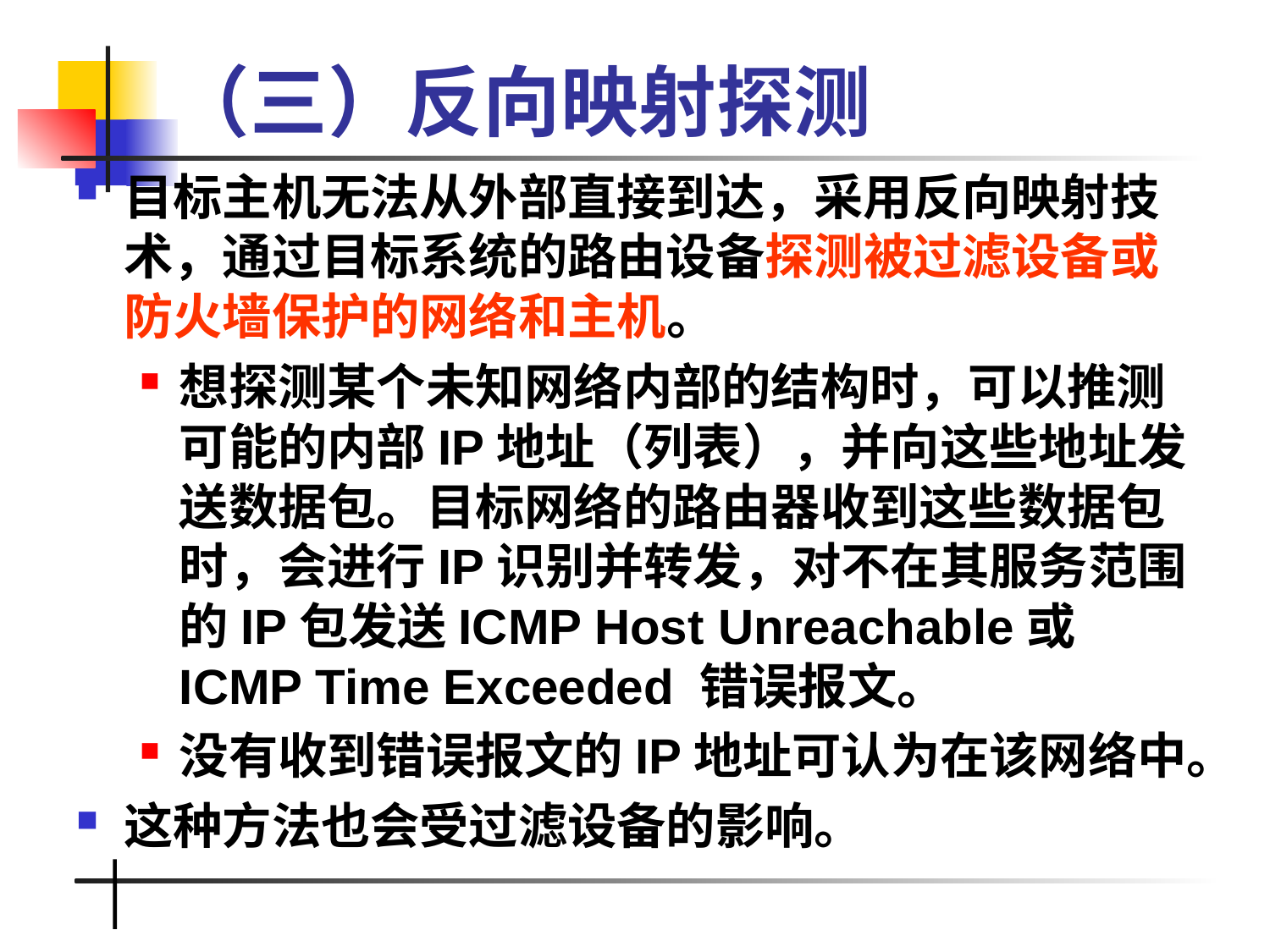

# （三）反向映射探测
目标主机无法从外部直接到达，采用反向映射技术，通过目标系统的路由设备探测被过滤设备或防火墙保护的网络和主机。
想探测某个未知网络内部的结构时，可以推测可能的内部IP地址（列表），并向这些地址发送数据包。目标网络的路由器收到这些数据包时，会进行IP识别并转发，对不在其服务范围的IP包发送ICMP Host Unreachable或ICMP Time Exceeded 错误报文。
没有收到错误报文的IP地址可认为在该网络中。
这种方法也会受过滤设备的影响。